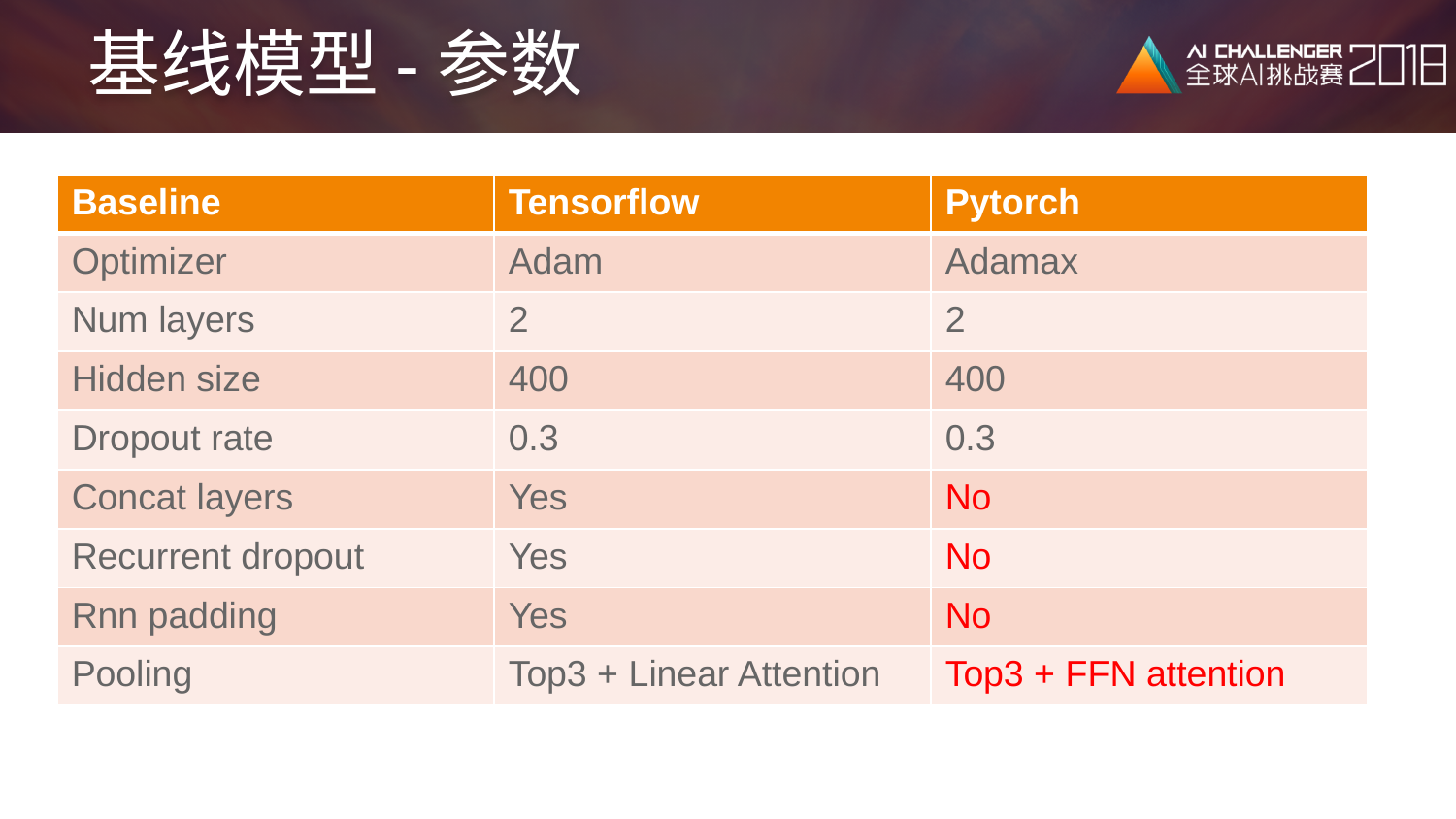

# 基线模型-参数
| Baseline | Tensorflow | Pytorch |
| --- | --- | --- |
| Optimizer | Adam | Adamax |
| Num layers | 2 | 2 |
| Hidden size | 400 | 400 |
| Dropout rate | 0.3 | 0.3 |
| Concat layers | Yes | No |
| Recurrent dropout | Yes | No |
| Rnn padding | Yes | No |
| Pooling | Top3 + Linear Attention | Top3 + FFN attention |